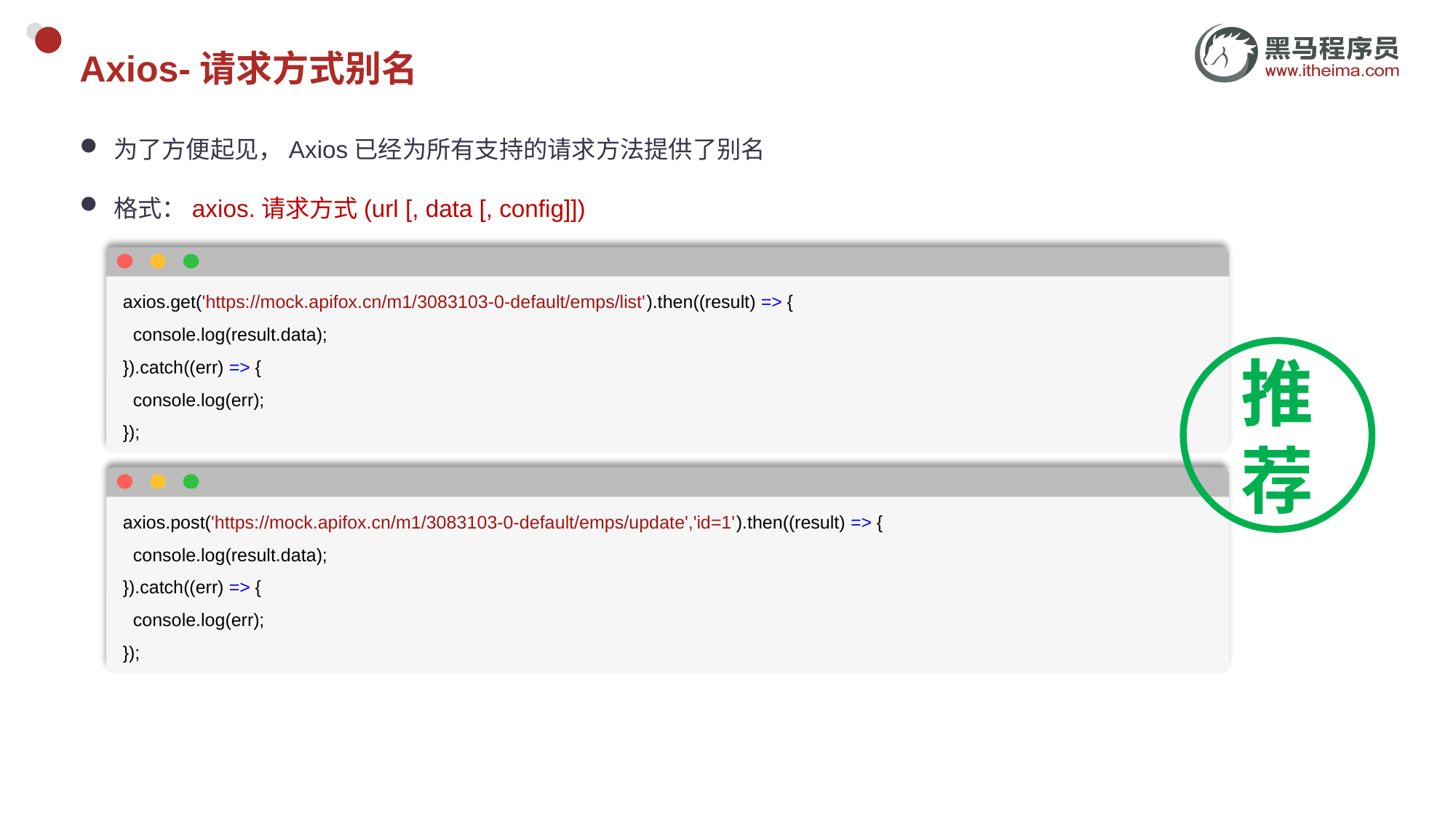

# Axios-请求方式别名
为了方便起见，Axios已经为所有支持的请求方法提供了别名
格式：axios.请求方式(url [, data [, config]])

  axios.get('https://mock.apifox.cn/m1/3083103-0-default/emps/list').then((result) => {
    console.log(result.data);
  }).catch((err) => {
    console.log(err);
  });

推荐

  axios.post('https://mock.apifox.cn/m1/3083103-0-default/emps/update','id=1').then((result) => {
    console.log(result.data);
  }).catch((err) => {
    console.log(err);
  });